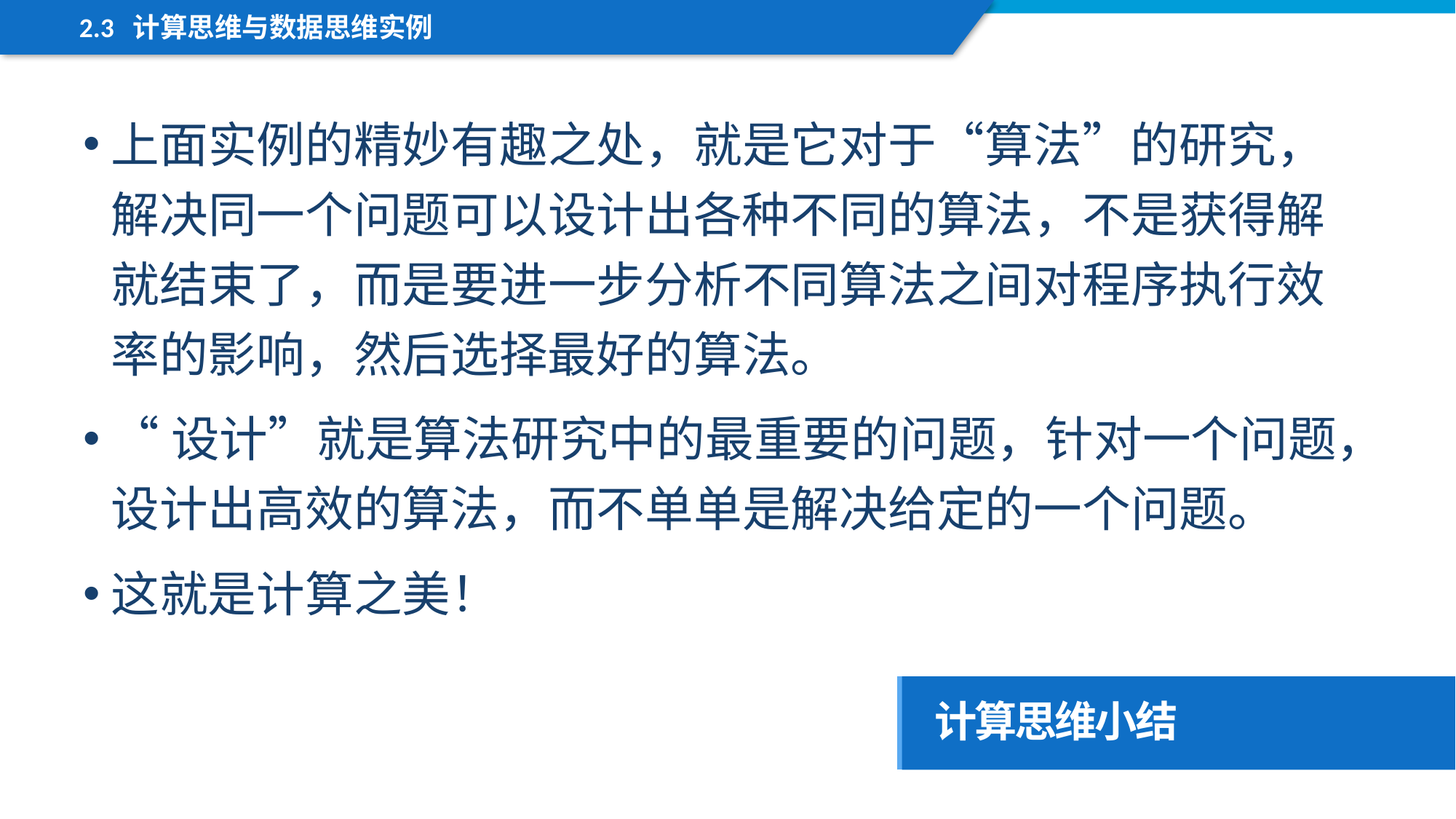

2.3  计算思维与数据思维实例
上面实例的精妙有趣之处，就是它对于“算法”的研究，解决同一个问题可以设计出各种不同的算法，不是获得解就结束了，而是要进一步分析不同算法之间对程序执行效率的影响，然后选择最好的算法。
“设计”就是算法研究中的最重要的问题，针对一个问题，设计出高效的算法，而不单单是解决给定的一个问题。
这就是计算之美！
计算思维小结